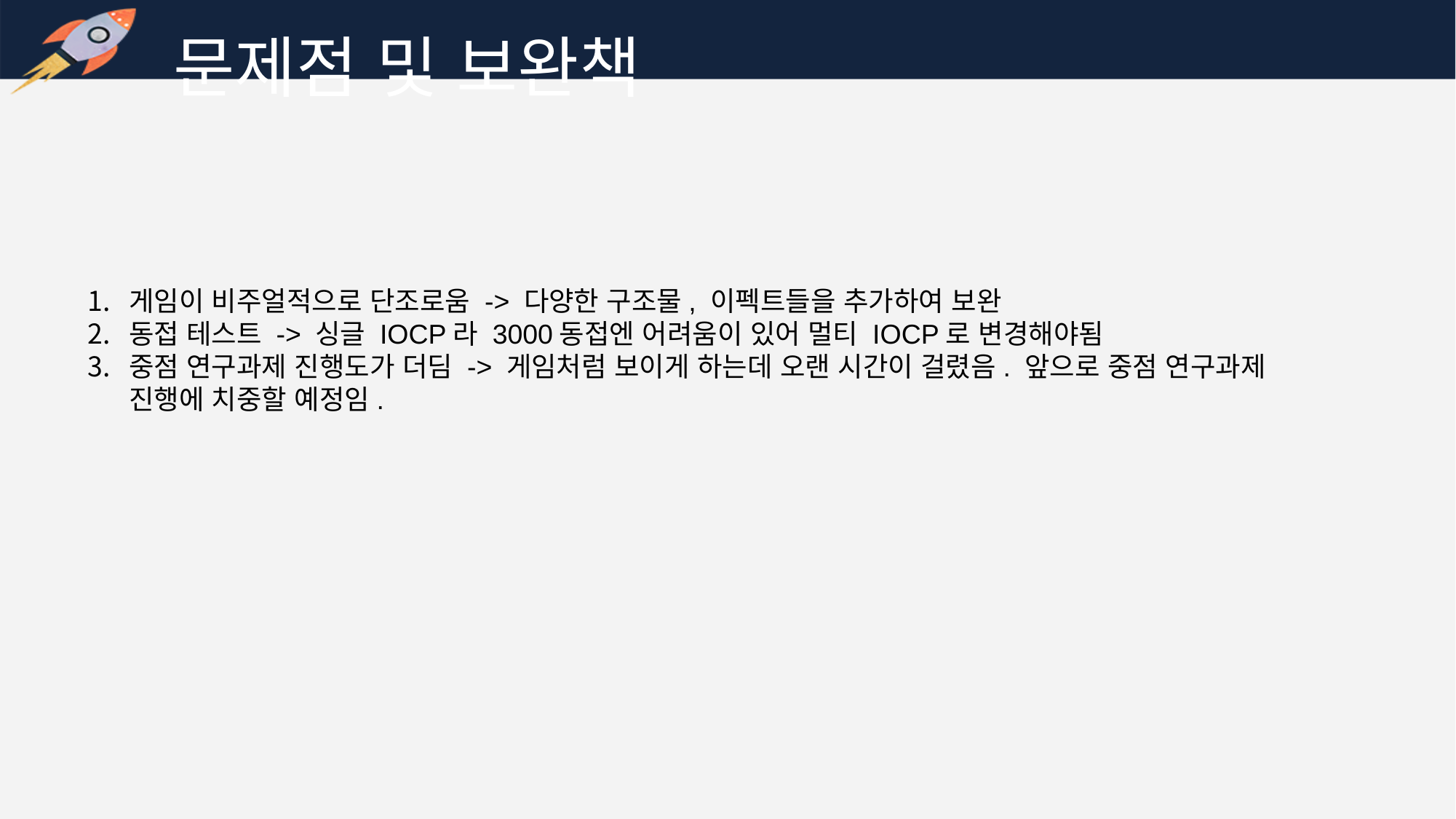

문제점 및 보완책
게임이 비주얼적으로 단조로움 -> 다양한 구조물, 이펙트들을 추가하여 보완
동접 테스트 -> 싱글 IOCP라 3000동접엔 어려움이 있어 멀티 IOCP로 변경해야됨
중점 연구과제 진행도가 더딤 -> 게임처럼 보이게 하는데 오랜 시간이 걸렸음. 앞으로 중점 연구과제 진행에 치중할 예정임.